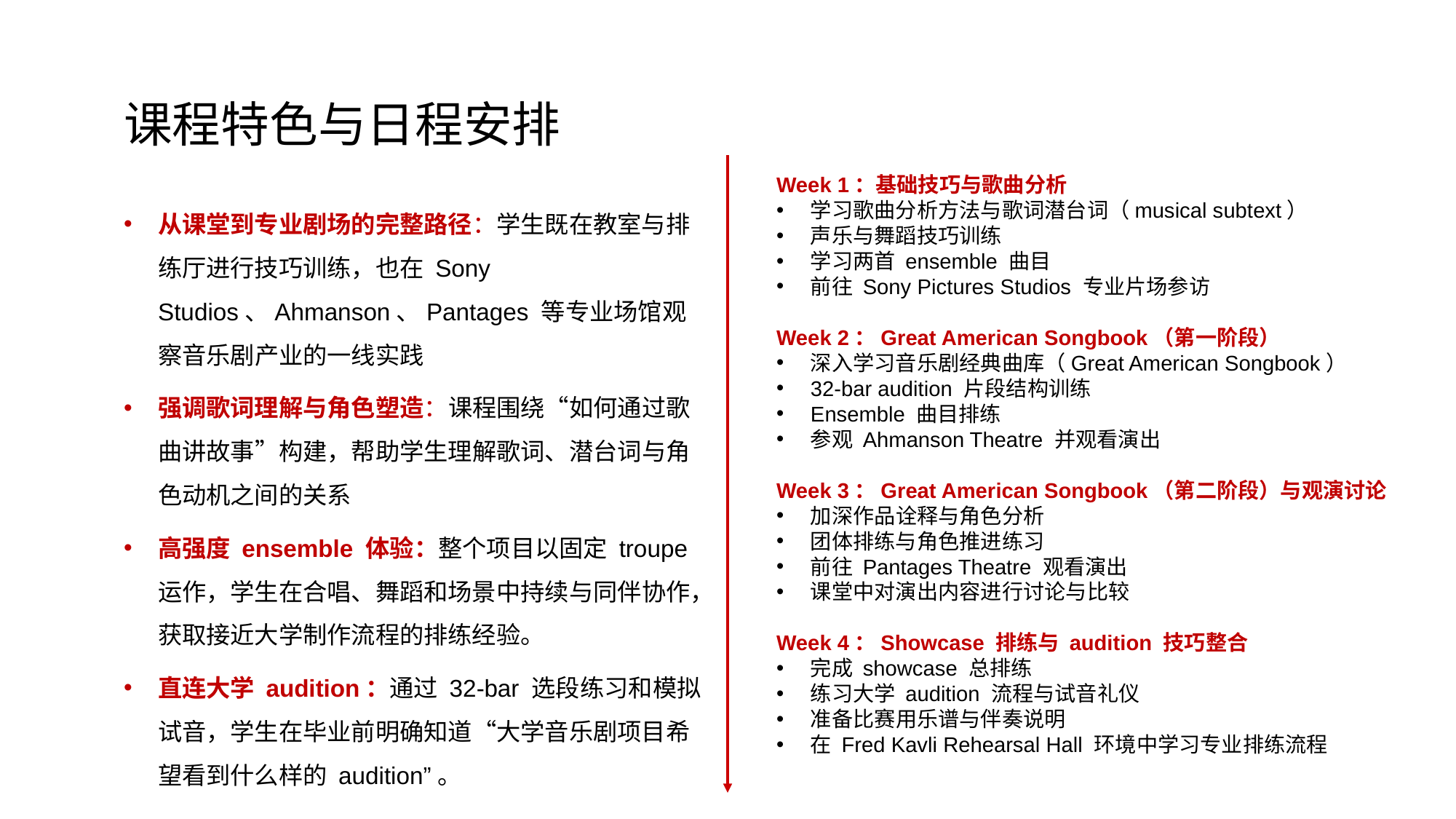

课程特色与日程安排
Week 1：基础技巧与歌曲分析
学习歌曲分析方法与歌词潜台词（musical subtext）
声乐与舞蹈技巧训练
学习两首 ensemble 曲目
前往 Sony Pictures Studios 专业片场参访

Week 2：Great American Songbook（第一阶段）
深入学习音乐剧经典曲库（Great American Songbook）
32-bar audition 片段结构训练
Ensemble 曲目排练
参观 Ahmanson Theatre 并观看演出

Week 3：Great American Songbook（第二阶段）与观演讨论
加深作品诠释与角色分析
团体排练与角色推进练习
前往 Pantages Theatre 观看演出
课堂中对演出内容进行讨论与比较

Week 4：Showcase 排练与 audition 技巧整合
完成 showcase 总排练
练习大学 audition 流程与试音礼仪
准备比赛用乐谱与伴奏说明
在 Fred Kavli Rehearsal Hall 环境中学习专业排练流程

从课堂到专业剧场的完整路径：学生既在教室与排练厅进行技巧训练，也在 Sony Studios、Ahmanson、Pantages 等专业场馆观察音乐剧产业的一线实践
强调歌词理解与角色塑造：课程围绕“如何通过歌曲讲故事”构建，帮助学生理解歌词、潜台词与角色动机之间的关系
高强度 ensemble 体验：整个项目以固定 troupe 运作，学生在合唱、舞蹈和场景中持续与同伴协作，获取接近大学制作流程的排练经验。
直连大学 audition：通过 32-bar 选段练习和模拟试音，学生在毕业前明确知道“大学音乐剧项目希望看到什么样的 audition”。